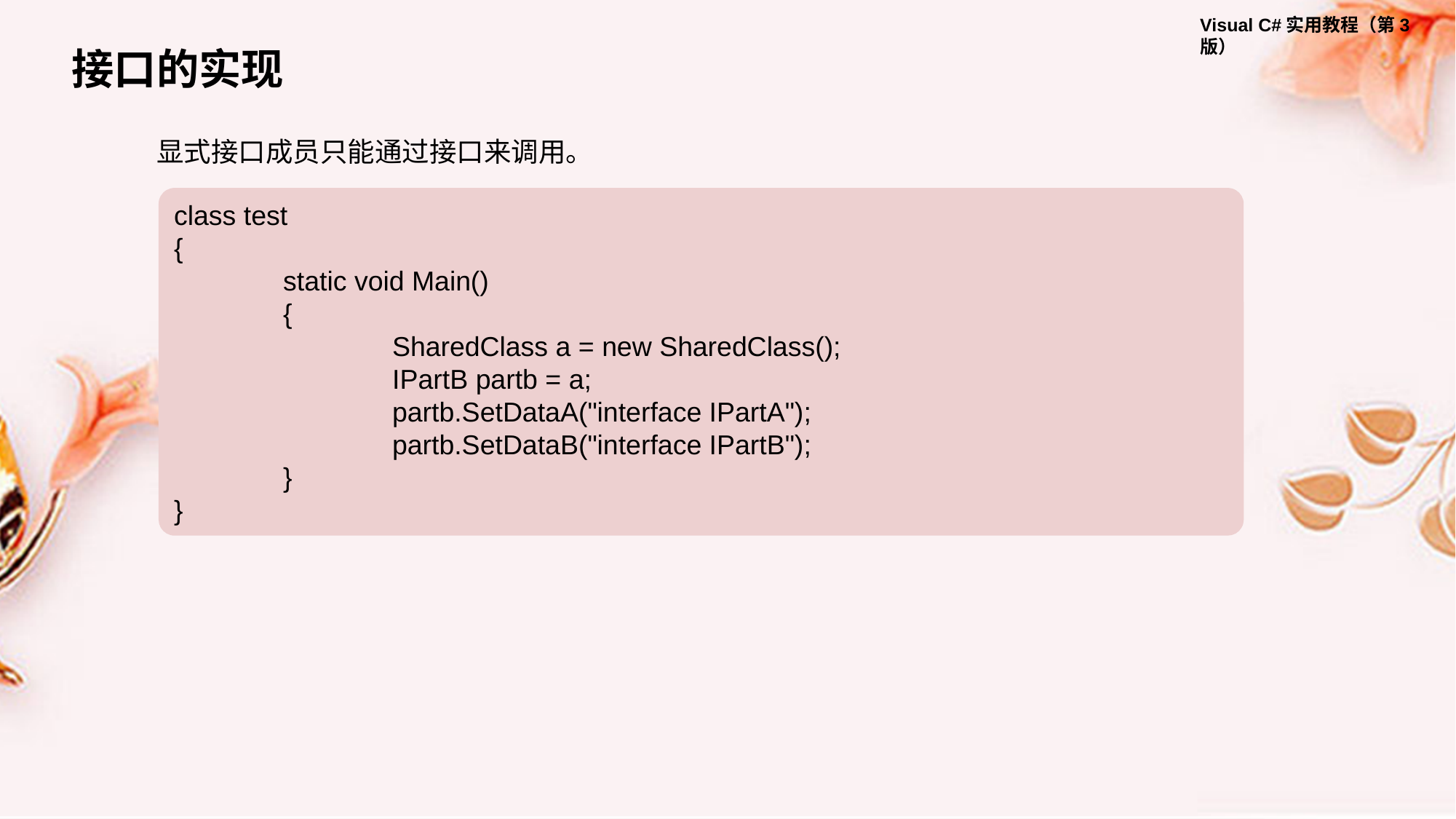

接口的实现
显式接口成员只能通过接口来调用。
class test
{
	static void Main()
	{
		SharedClass a = new SharedClass();
		IPartB partb = a;
		partb.SetDataA("interface IPartA");
    		partb.SetDataB("interface IPartB");
	}
}